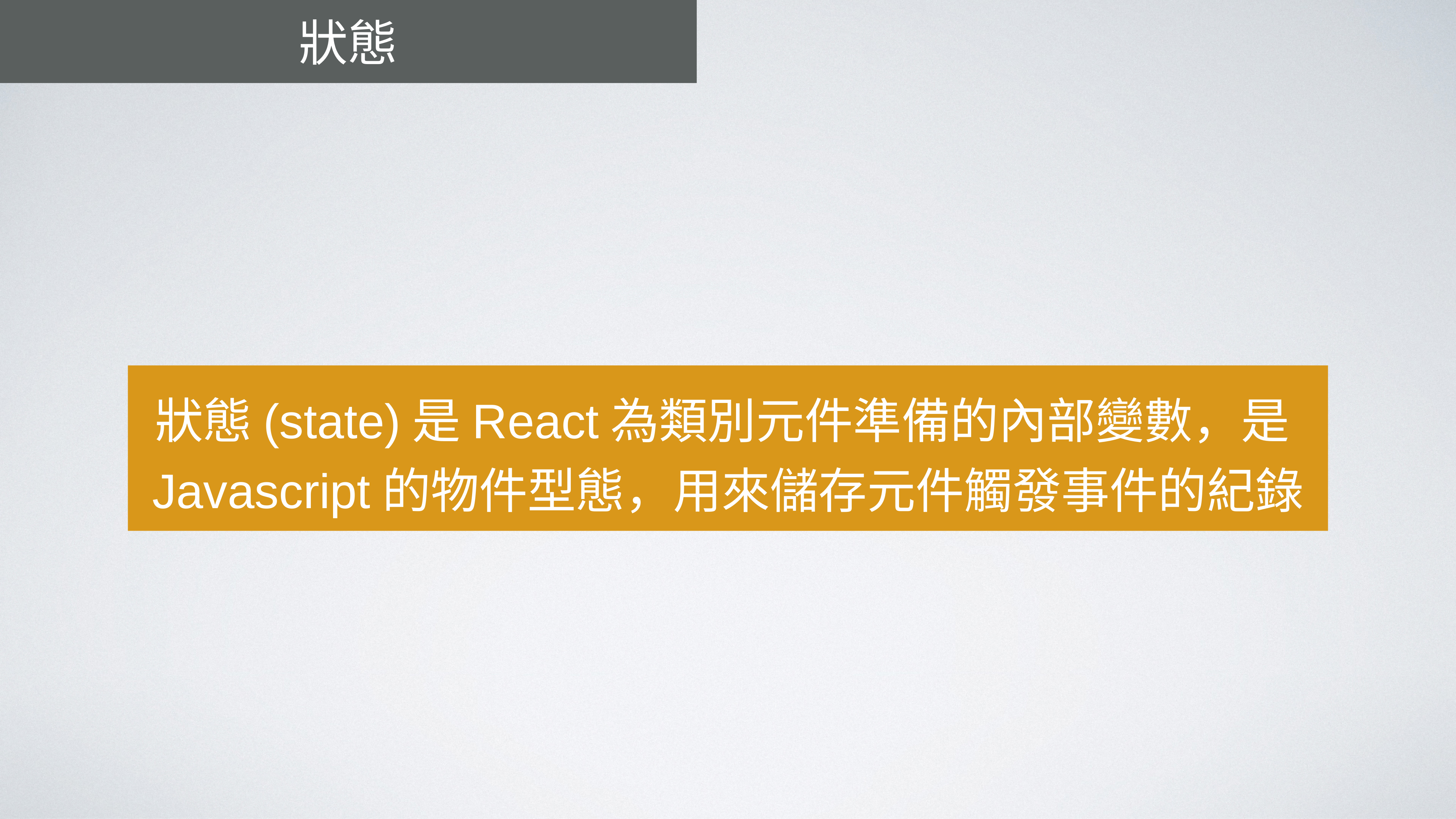

67
# 狀態
狀態(state)是React為類別元件準備的內部變數，是Javascript的物件型態，用來儲存元件觸發事件的紀錄